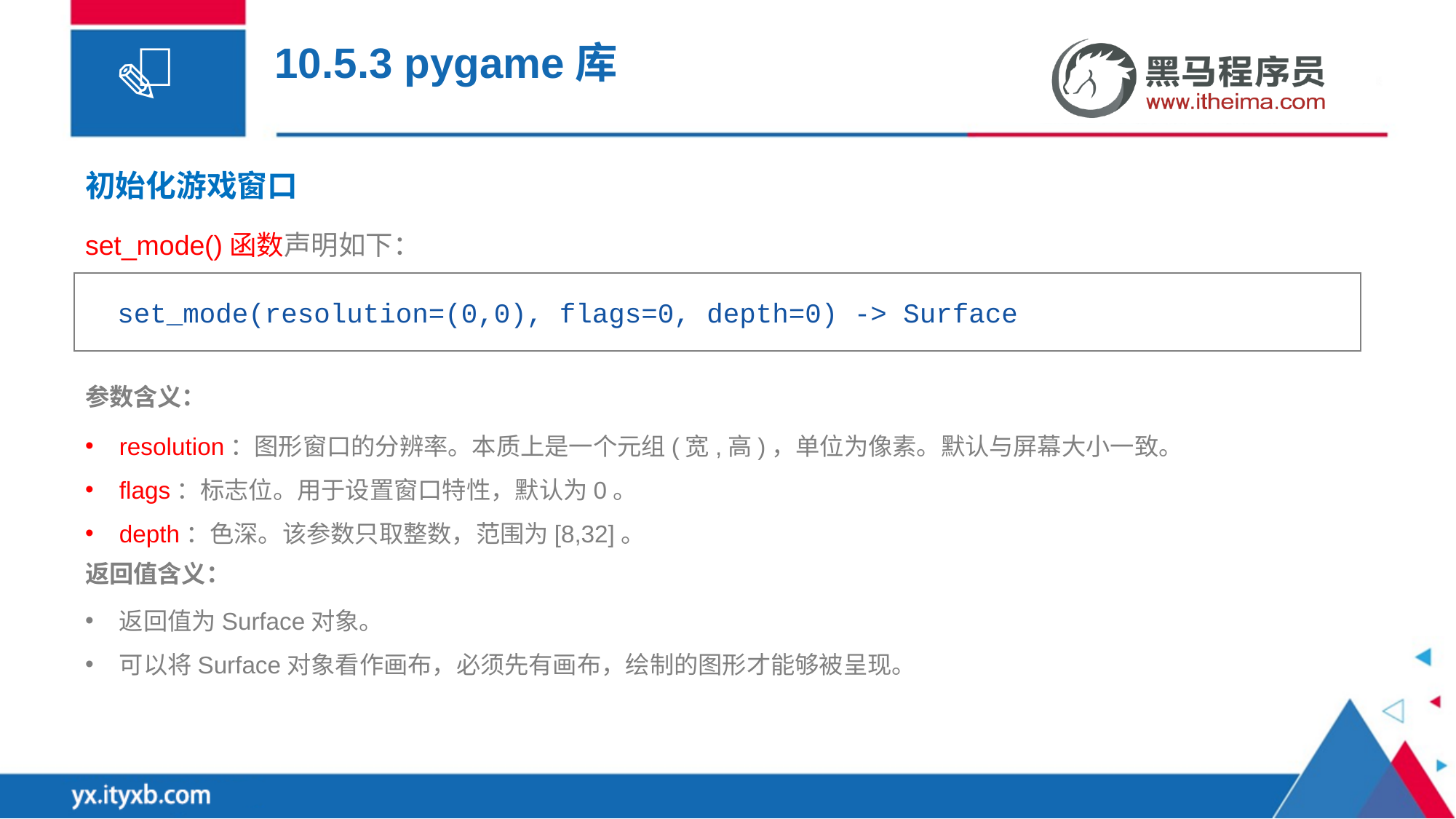

# 10.5.3 pygame库
初始化游戏窗口
set_mode()函数声明如下：

set_mode(resolution=(0,0), flags=0, depth=0) -> Surface
参数含义：
resolution：图形窗口的分辨率。本质上是一个元组(宽,高)，单位为像素。默认与屏幕大小一致。
flags：标志位。用于设置窗口特性，默认为0。
depth：色深。该参数只取整数，范围为[8,32]。
返回值含义：
返回值为Surface对象。
可以将Surface对象看作画布，必须先有画布，绘制的图形才能够被呈现。